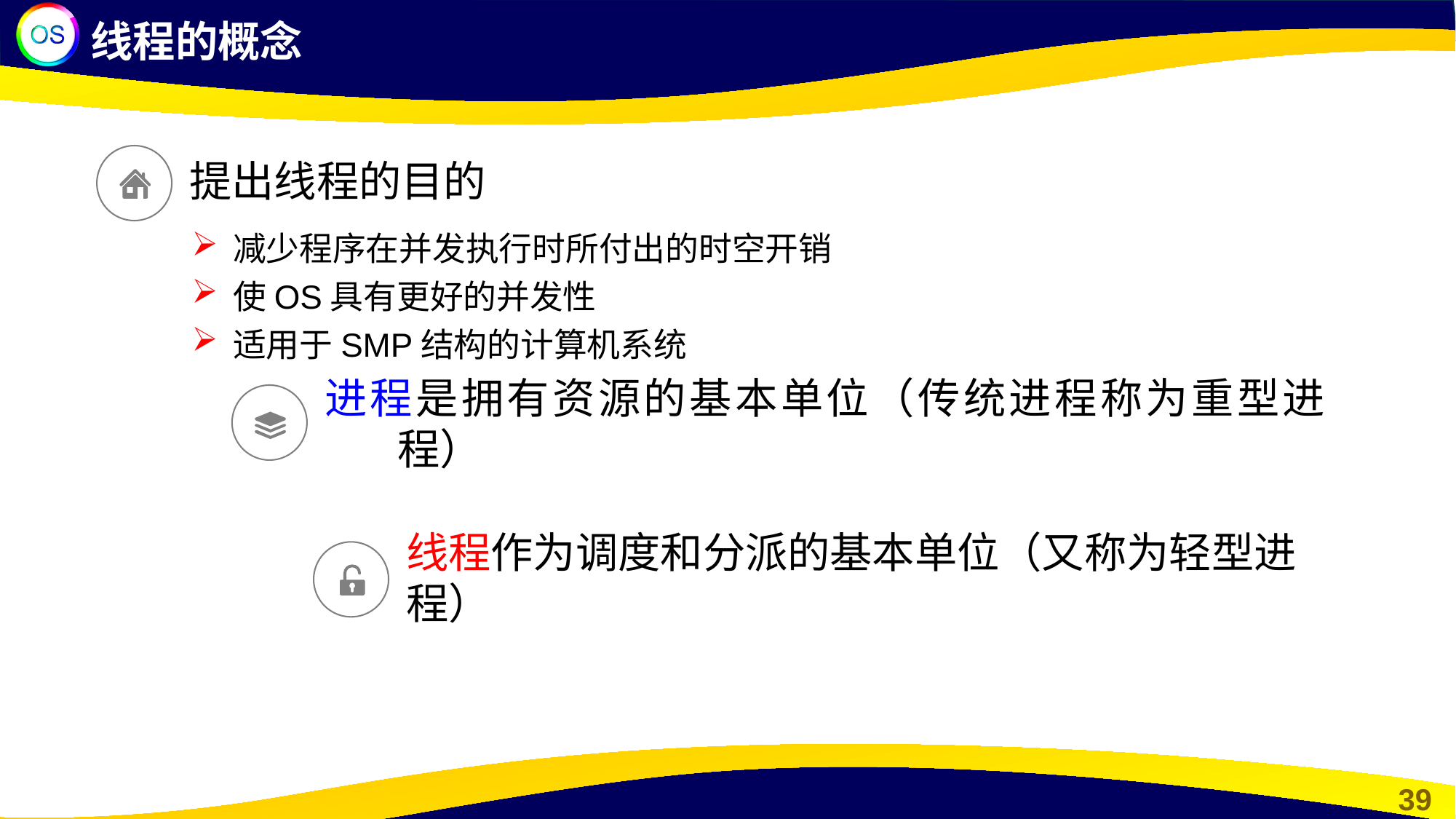

线程的概念

提出线程的目的

减少程序在并发执行时所付出的时空开销
使OS具有更好的并发性
适用于SMP结构的计算机系统

进程是拥有资源的基本单位（传统进程称为重型进程）

线程作为调度和分派的基本单位（又称为轻型进程）